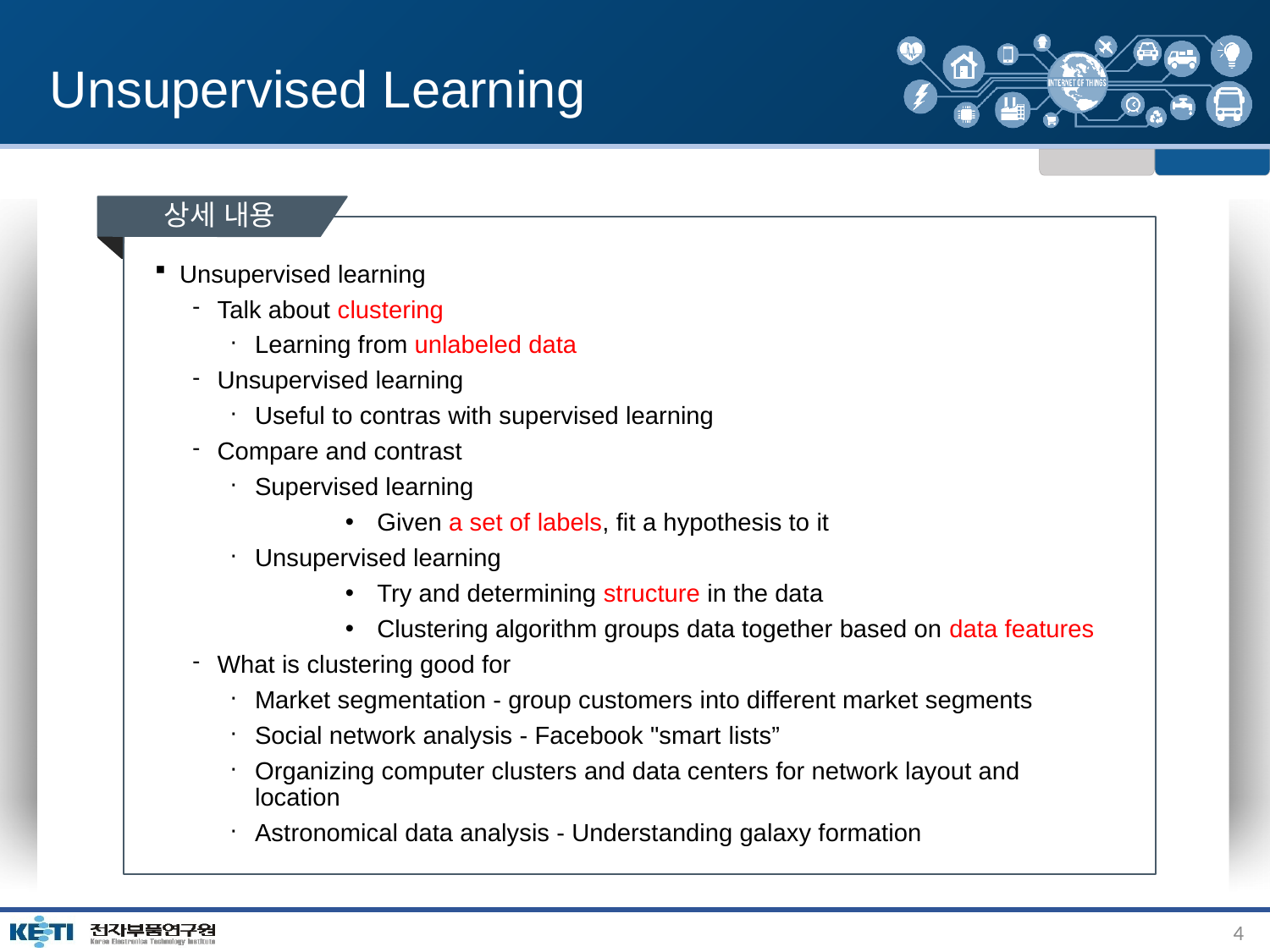

# Unsupervised Learning
상세 내용

Unsupervised learning
Talk about clustering
Learning from unlabeled data
Unsupervised learning
Useful to contras with supervised learning
Compare and contrast
Supervised learning
Given a set of labels, fit a hypothesis to it
Unsupervised learning
Try and determining structure in the data
Clustering algorithm groups data together based on data features
What is clustering good for
Market segmentation - group customers into different market segments
Social network analysis - Facebook "smart lists”
Organizing computer clusters and data centers for network layout and location
Astronomical data analysis - Understanding galaxy formation

4